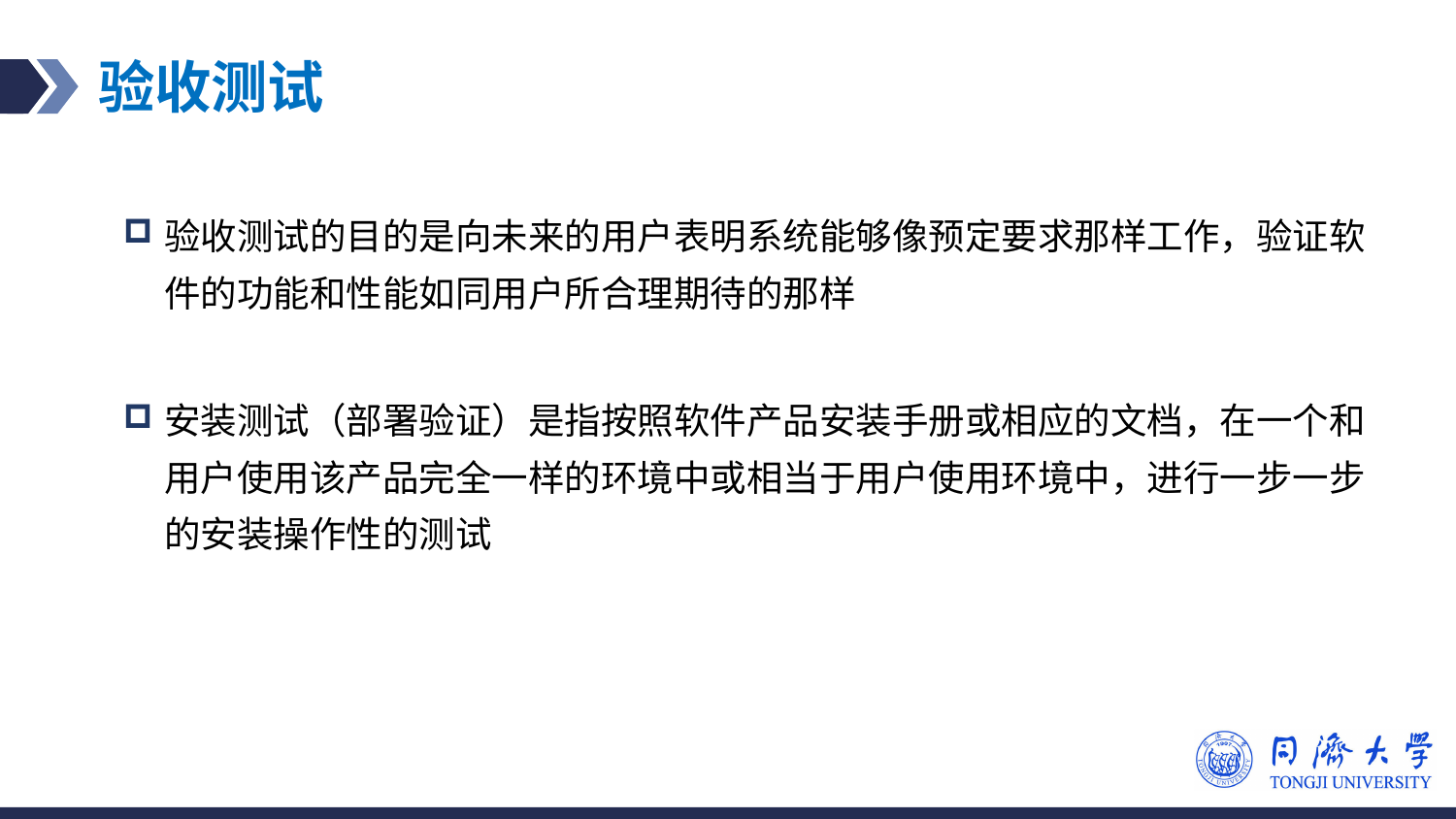

# 验收测试
验收测试的目的是向未来的用户表明系统能够像预定要求那样工作，验证软件的功能和性能如同用户所合理期待的那样

安装测试（部署验证）是指按照软件产品安装手册或相应的文档，在一个和用户使用该产品完全一样的环境中或相当于用户使用环境中，进行一步一步的安装操作性的测试